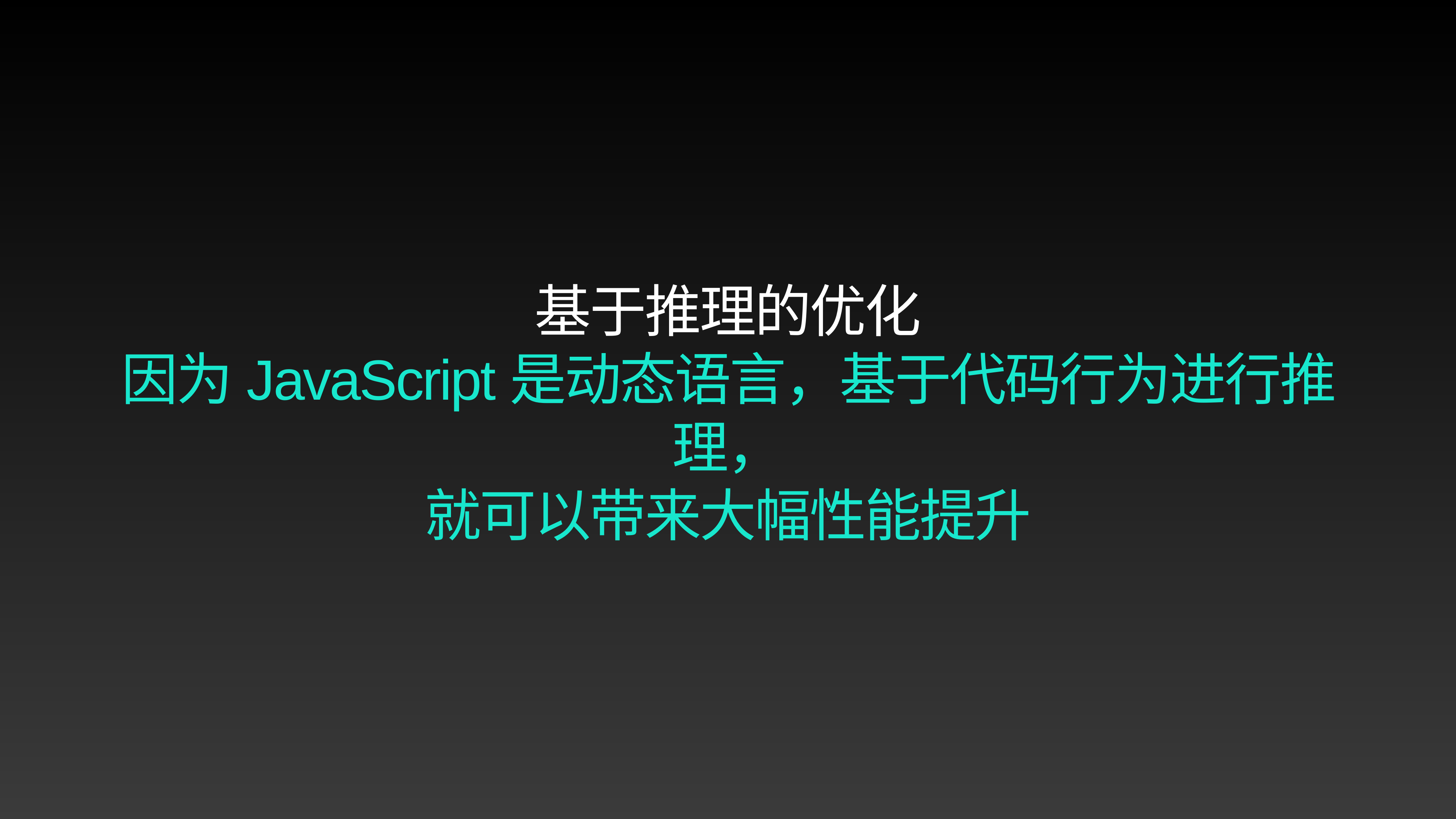

基于推理的优化
因为JavaScript是动态语言，基于代码行为进行推理，
就可以带来大幅性能提升